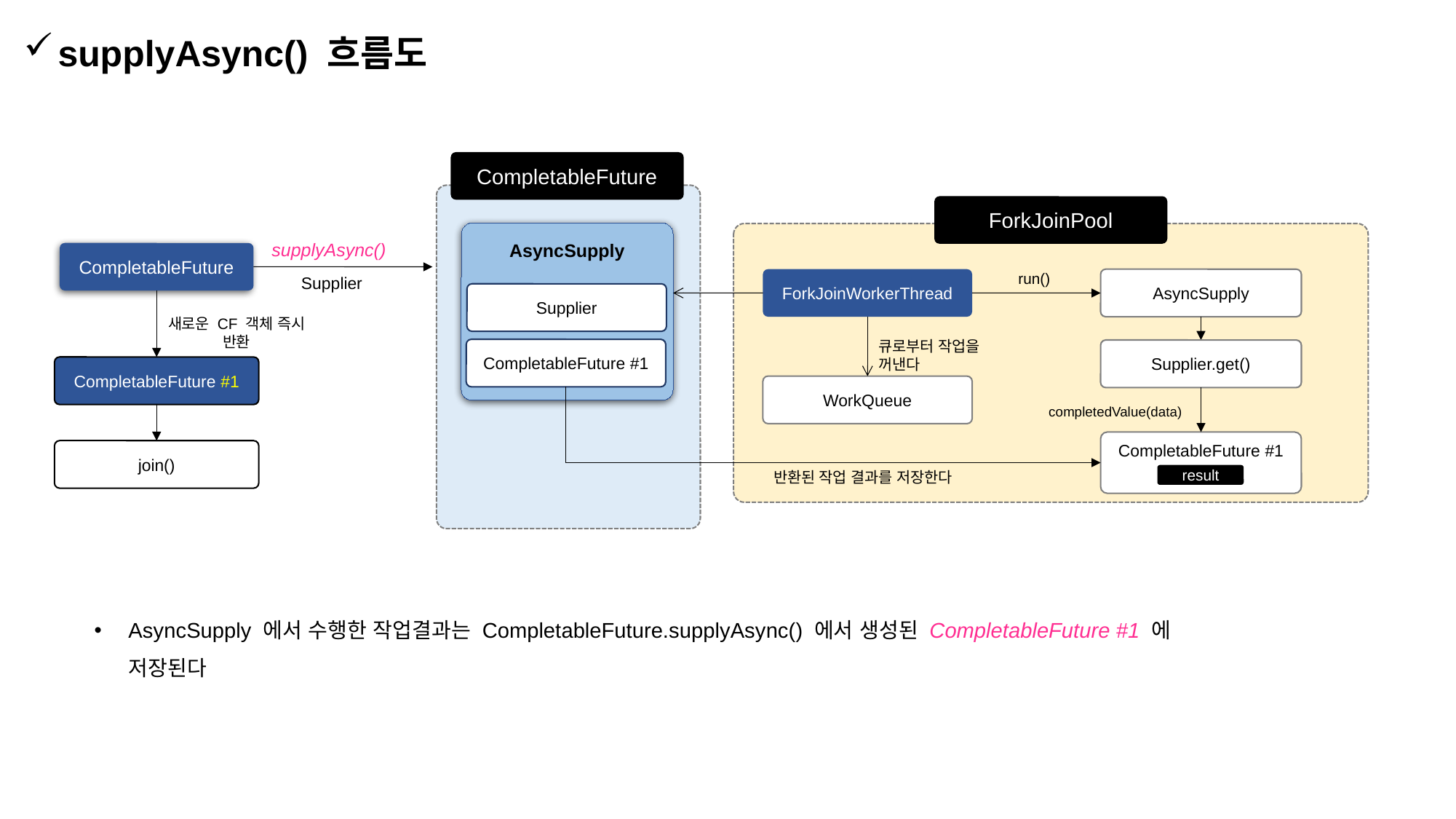

supplyAsync() 흐름도
CompletableFuture

ForkJoinPool
AsyncSupply

supplyAsync()
CompletableFuture
run()
Supplier
ForkJoinWorkerThread
AsyncSupply
Supplier
새로운 CF 객체 즉시 반환
큐로부터 작업을 꺼낸다
CompletableFuture #1
Supplier.get()
CompletableFuture #1
WorkQueue
completedValue(data)
CompletableFuture #1

join()
반환된 작업 결과를 저장한다
result
AsyncSupply 에서 수행한 작업결과는 CompletableFuture.supplyAsync() 에서 생성된 CompletableFuture #1 에 저장된다